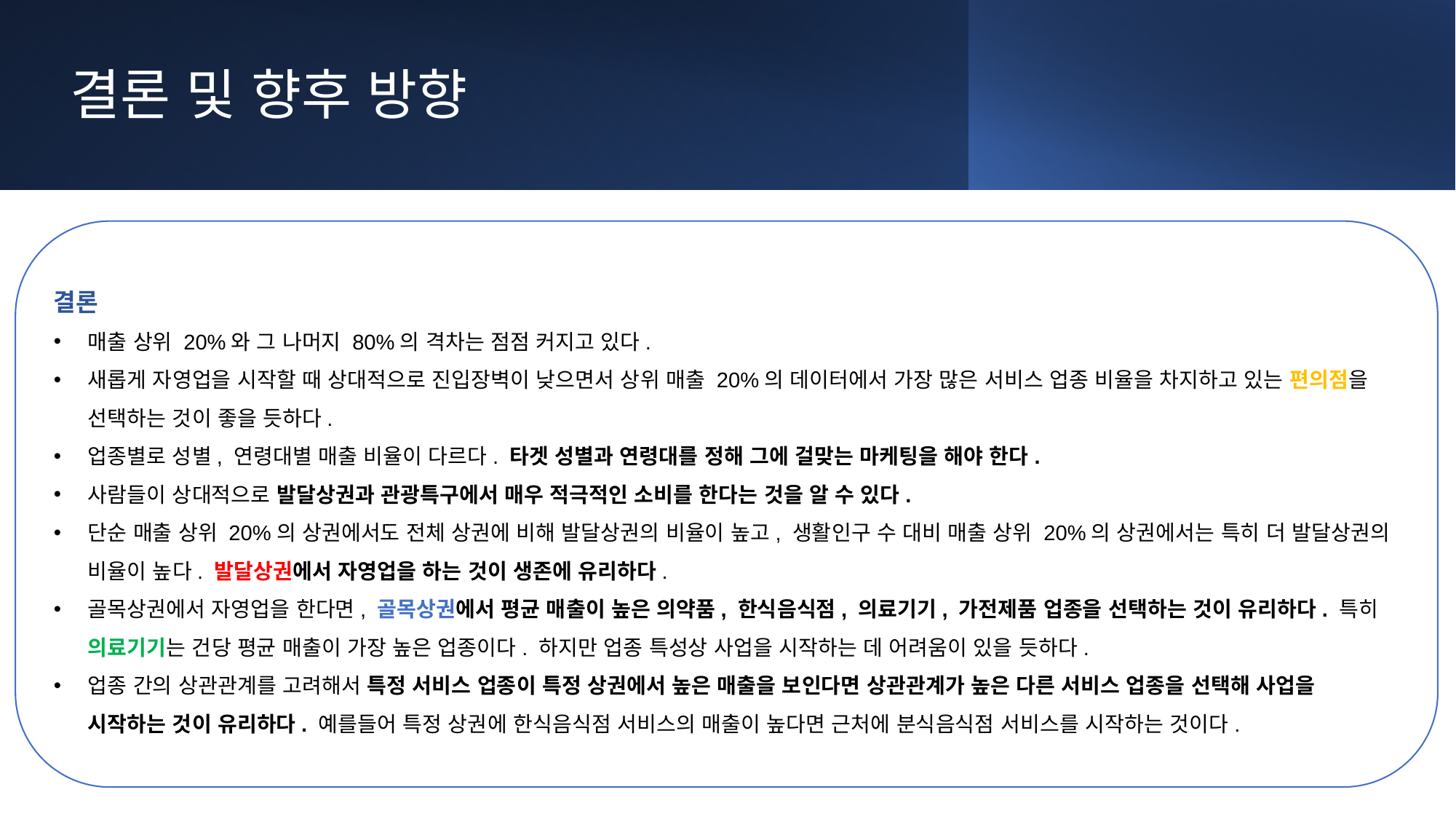

결론 및 향후 방향
결론
매출 상위 20%와 그 나머지 80%의 격차는 점점 커지고 있다.
새롭게 자영업을 시작할 때 상대적으로 진입장벽이 낮으면서 상위 매출 20%의 데이터에서 가장 많은 서비스 업종 비율을 차지하고 있는 편의점을 선택하는 것이 좋을 듯하다.
업종별로 성별, 연령대별 매출 비율이 다르다. 타겟 성별과 연령대를 정해 그에 걸맞는 마케팅을 해야 한다.
사람들이 상대적으로 발달상권과 관광특구에서 매우 적극적인 소비를 한다는 것을 알 수 있다.
단순 매출 상위 20%의 상권에서도 전체 상권에 비해 발달상권의 비율이 높고, 생활인구 수 대비 매출 상위 20%의 상권에서는 특히 더 발달상권의 비율이 높다. 발달상권에서 자영업을 하는 것이 생존에 유리하다.
골목상권에서 자영업을 한다면, 골목상권에서 평균 매출이 높은 의약품, 한식음식점, 의료기기, 가전제품 업종을 선택하는 것이 유리하다. 특히 의료기기는 건당 평균 매출이 가장 높은 업종이다. 하지만 업종 특성상 사업을 시작하는 데 어려움이 있을 듯하다.
업종 간의 상관관계를 고려해서 특정 서비스 업종이 특정 상권에서 높은 매출을 보인다면 상관관계가 높은 다른 서비스 업종을 선택해 사업을 시작하는 것이 유리하다. 예를들어 특정 상권에 한식음식점 서비스의 매출이 높다면 근처에 분식음식점 서비스를 시작하는 것이다.